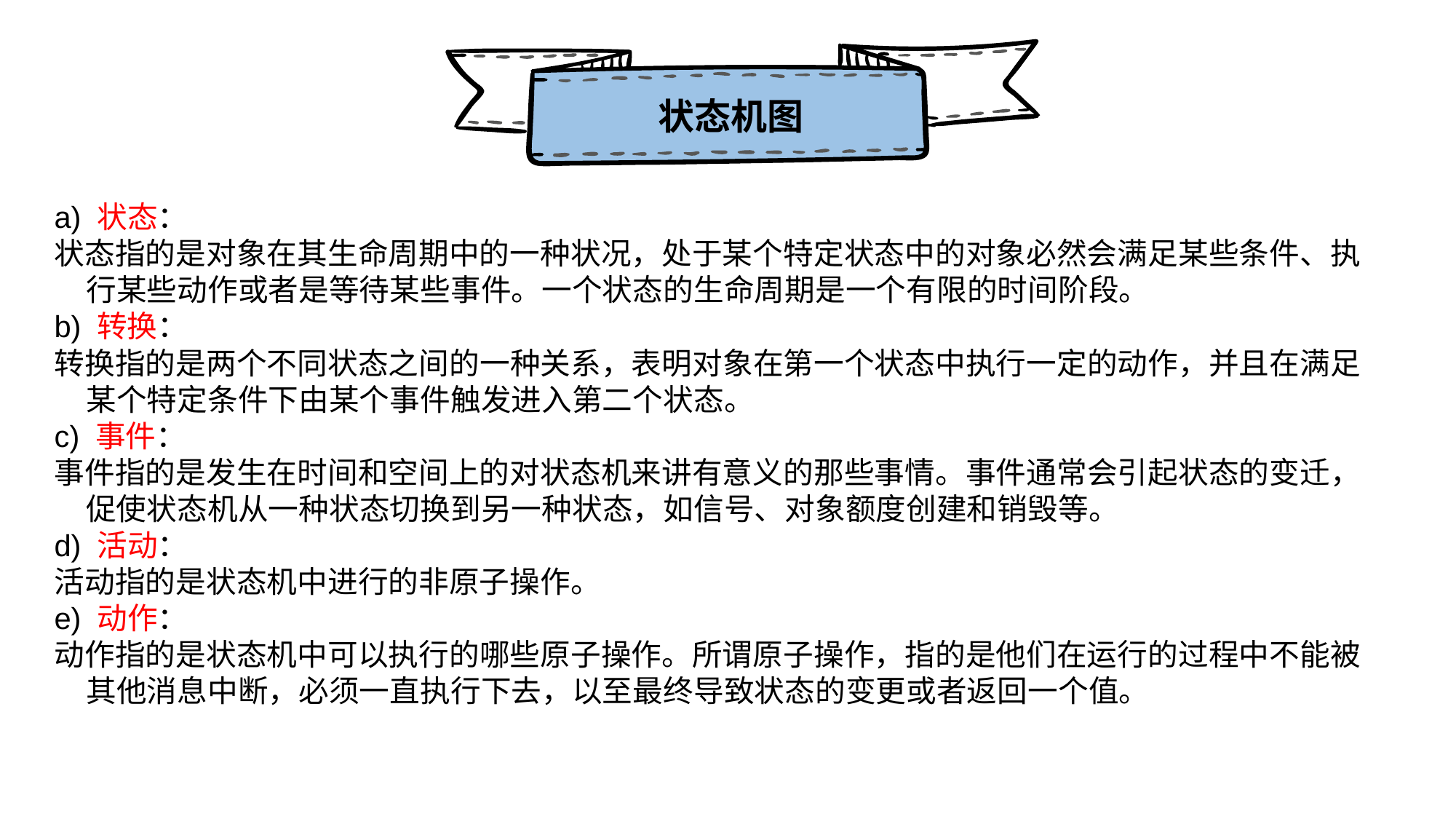

状态机图
a) 状态：状态指的是对象在其生命周期中的一种状况，处于某个特定状态中的对象必然会满足某些条件、执行某些动作或者是等待某些事件。一个状态的生命周期是一个有限的时间阶段。
b) 转换：转换指的是两个不同状态之间的一种关系，表明对象在第一个状态中执行一定的动作，并且在满足某个特定条件下由某个事件触发进入第二个状态。
c) 事件：事件指的是发生在时间和空间上的对状态机来讲有意义的那些事情。事件通常会引起状态的变迁，促使状态机从一种状态切换到另一种状态，如信号、对象额度创建和销毁等。
d) 活动：活动指的是状态机中进行的非原子操作。
e) 动作：动作指的是状态机中可以执行的哪些原子操作。所谓原子操作，指的是他们在运行的过程中不能被其他消息中断，必须一直执行下去，以至最终导致状态的变更或者返回一个值。